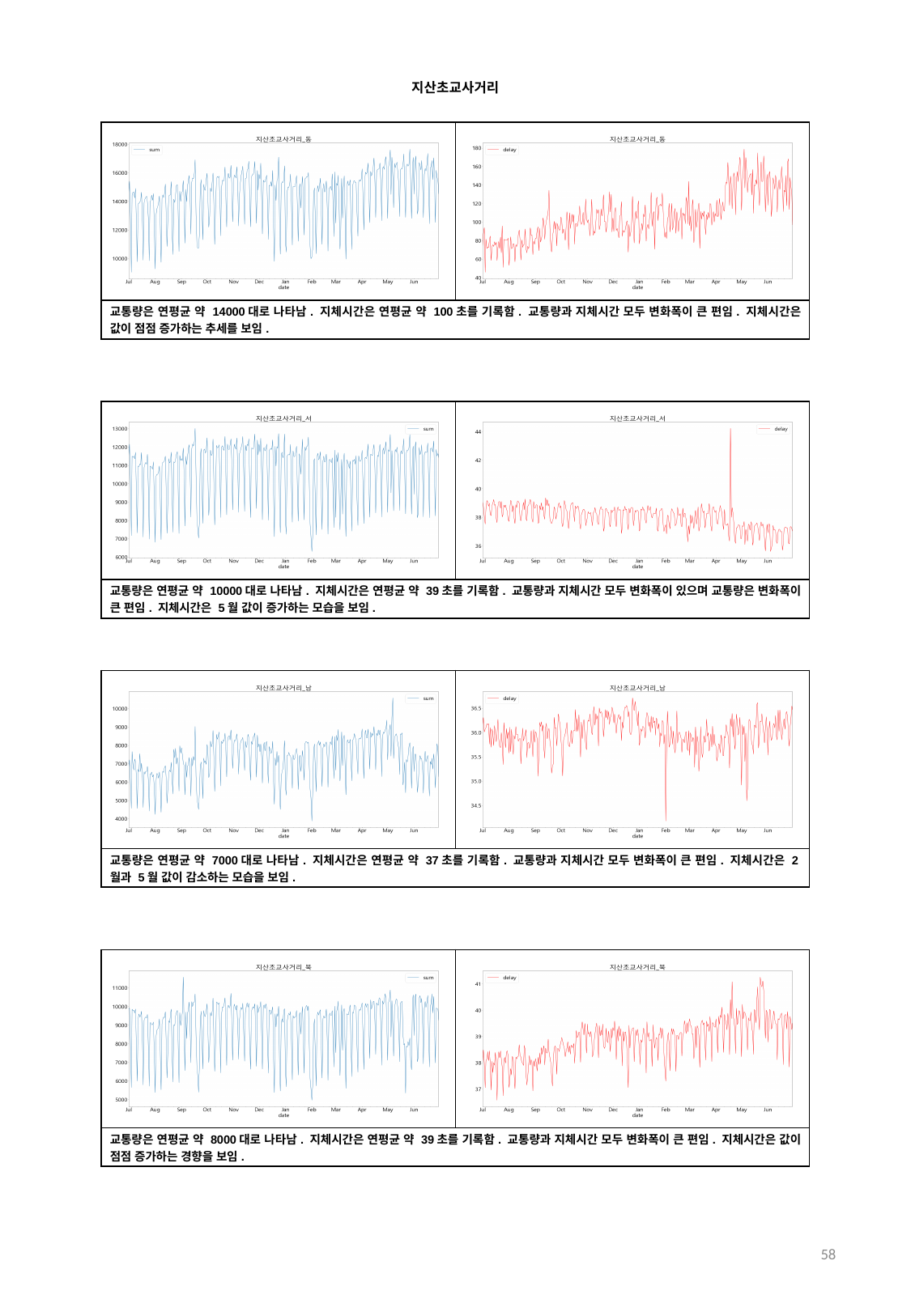

지산초교사거리
|  |  |
| --- | --- |
| 교통량은 연평균 약 14000대로 나타남. 지체시간은 연평균 약 100초를 기록함. 교통량과 지체시간 모두 변화폭이 큰 편임. 지체시간은 값이 점점 증가하는 추세를 보임. |  |
|  |  |
| --- | --- |
| 교통량은 연평균 약 10000대로 나타남. 지체시간은 연평균 약 39초를 기록함. 교통량과 지체시간 모두 변화폭이 있으며 교통량은 변화폭이 큰 편임. 지체시간은 5월 값이 증가하는 모습을 보임. |  |
|  |  |
| --- | --- |
| 교통량은 연평균 약 7000대로 나타남. 지체시간은 연평균 약 37초를 기록함. 교통량과 지체시간 모두 변화폭이 큰 편임. 지체시간은 2월과 5월 값이 감소하는 모습을 보임. |  |
|  |  |
| --- | --- |
| 교통량은 연평균 약 8000대로 나타남. 지체시간은 연평균 약 39초를 기록함. 교통량과 지체시간 모두 변화폭이 큰 편임. 지체시간은 값이 점점 증가하는 경향을 보임. |  |
58